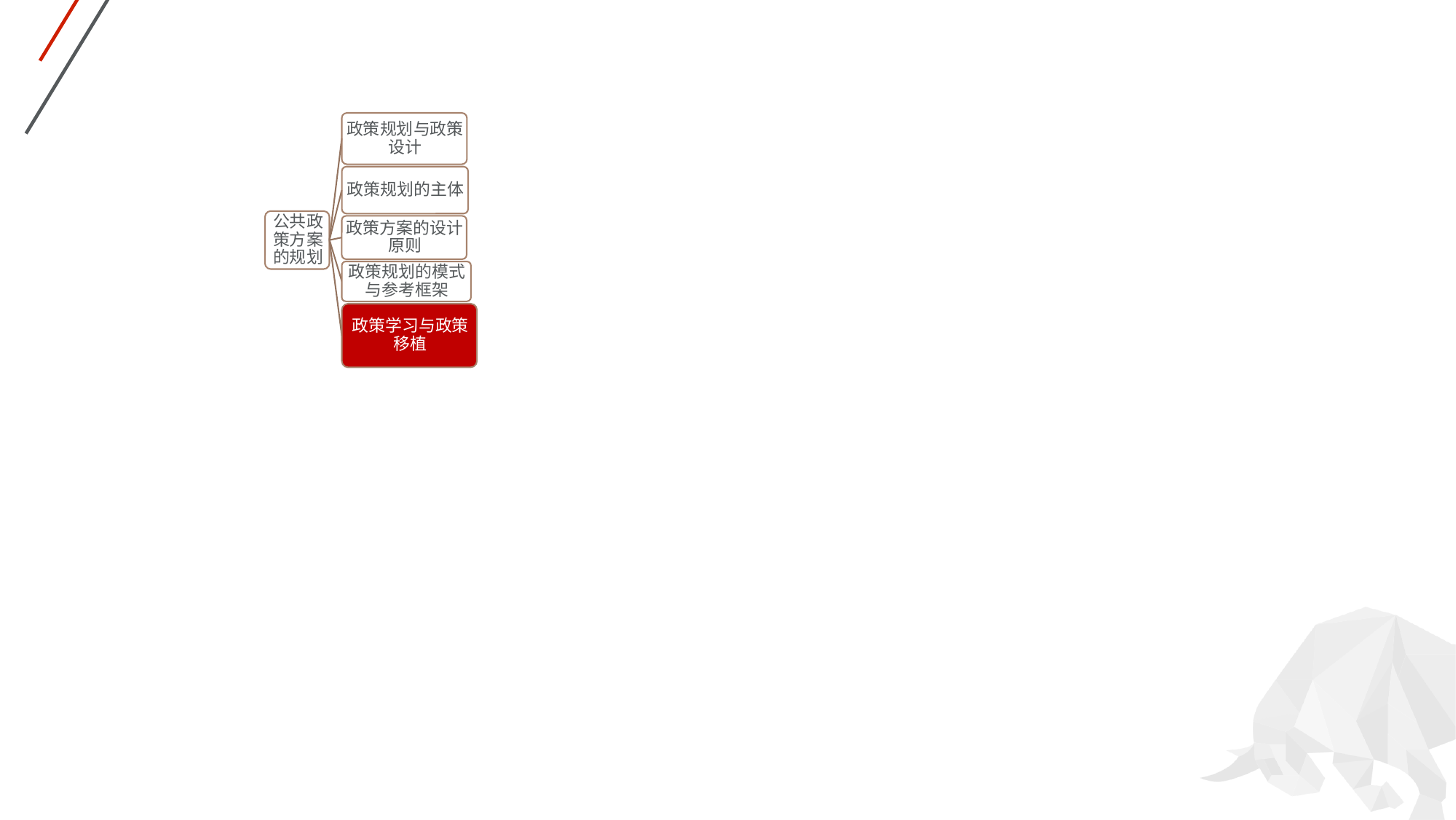

公共政策方案的规划

政策规划与政策设计

政策规划的主体

政策方案的设计原则

政策规划的模式与参考框架

政策学习与政策移植